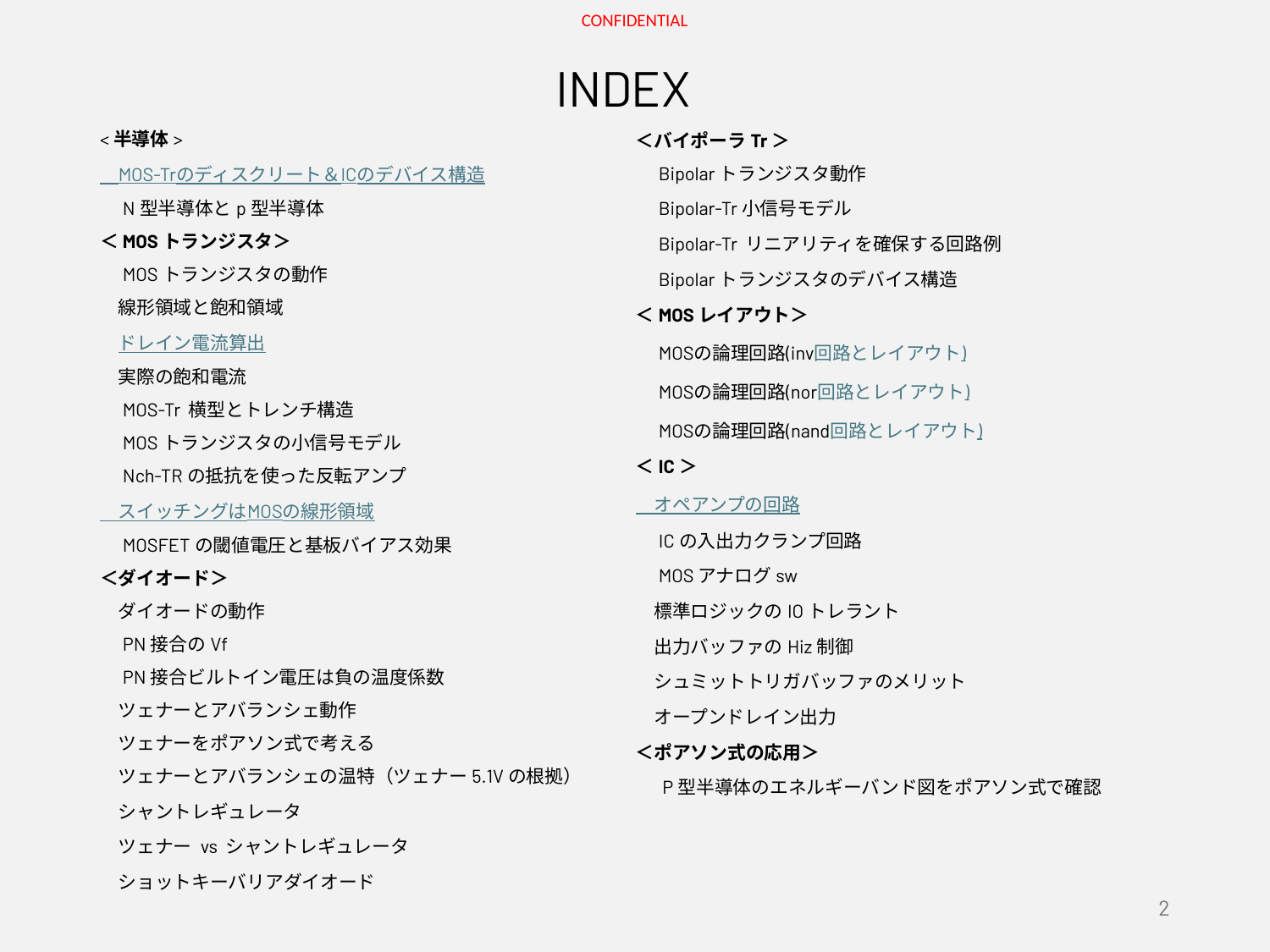

# INDEX
<半導体>
　MOS-Trのディスクリート＆ICのデバイス構造
　N型半導体とp型半導体
＜MOSトランジスタ＞
　MOSトランジスタの動作
　線形領域と飽和領域
　ドレイン電流算出
　実際の飽和電流
　MOS-Tr 横型とトレンチ構造
　MOSトランジスタの小信号モデル
　Nch-TRの抵抗を使った反転アンプ
　スイッチングはMOSの線形領域
　MOSFETの閾値電圧と基板バイアス効果
＜ダイオード＞
　ダイオードの動作
　PN接合のVf
　PN接合ビルトイン電圧は負の温度係数
　ツェナーとアバランシェ動作
　ツェナーをポアソン式で考える
　ツェナーとアバランシェの温特（ツェナー5.1Vの根拠）
　シャントレギュレータ
　ツェナー vs シャントレギュレータ
　ショットキーバリアダイオード

＜バイポーラTr＞
　Bipolarトランジスタ動作
　Bipolar-Tr小信号モデル
　Bipolar-Tr リニアリティを確保する回路例
　Bipolarトランジスタのデバイス構造
＜MOSレイアウト＞
　MOSの論理回路(inv回路とレイアウト)
　MOSの論理回路(nor回路とレイアウト)
　MOSの論理回路(nand回路とレイアウト)
＜IC＞
　オペアンプの回路
　ICの入出力クランプ回路
　MOSアナログsw
　標準ロジックのIOトレラント
　出力バッファのHiz制御
　シュミットトリガバッファのメリット
　オープンドレイン出力
＜ポアソン式の応用＞
　 P型半導体のエネルギーバンド図をポアソン式で確認

2